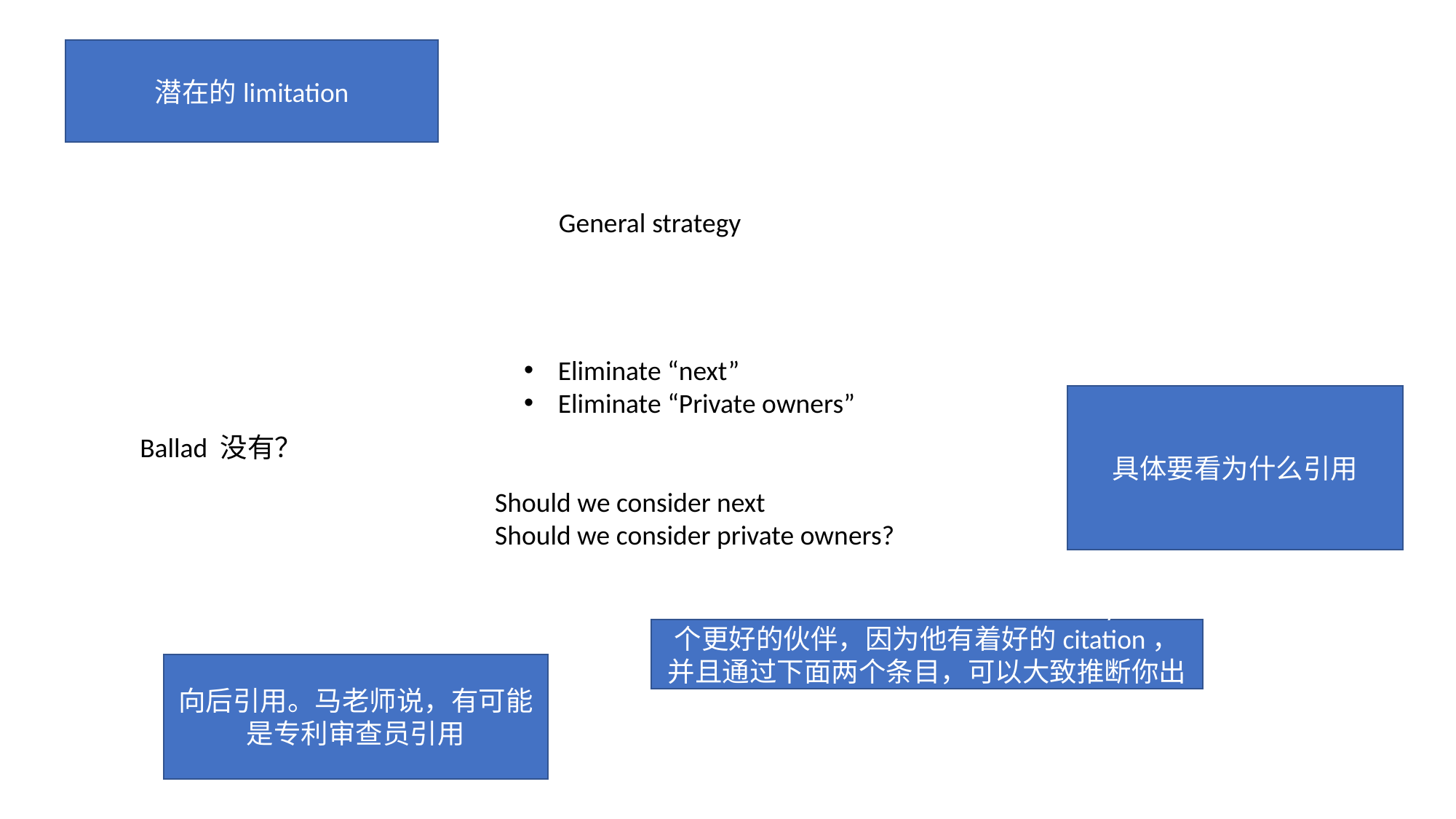

潜在的limitation
General strategy
Eliminate “next”
Eliminate “Private owners”
具体要看为什么引用
Ballad 没有？
Should we consider next
Should we consider private owners?
问题3： 通过图3，学生理解是Tricycle是个更好的伙伴，因为他有着好的citation，并且通过下面两个条目，可以大致推断你出他与我家公司是互补的。学生这样理解对吗
向后引用。马老师说，有可能是专利审查员引用